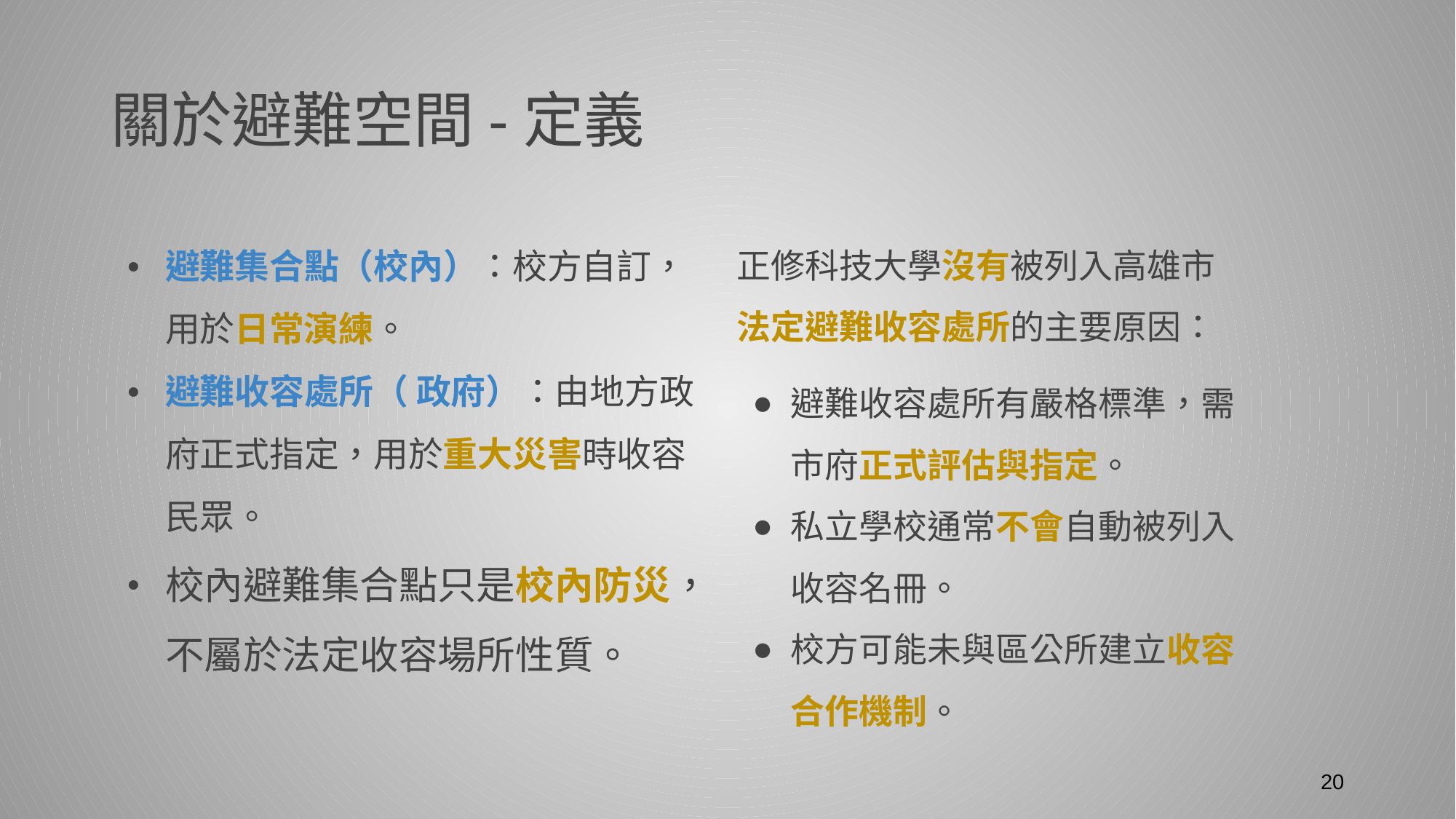

# 關於避難空間-定義
避難集合點（校內）：校方自訂，用於日常演練。
避難收容處所（ 政府）：由地方政府正式指定，用於重大災害時收容民眾。
校內避難集合點只是校內防災，不屬於法定收容場所性質。

正修科技大學沒有被列入高雄市法定避難收容處所的主要原因：
避難收容處所有嚴格標準，需市府正式評估與指定。
私立學校通常不會自動被列入收容名冊。
校方可能未與區公所建立收容合作機制。
20